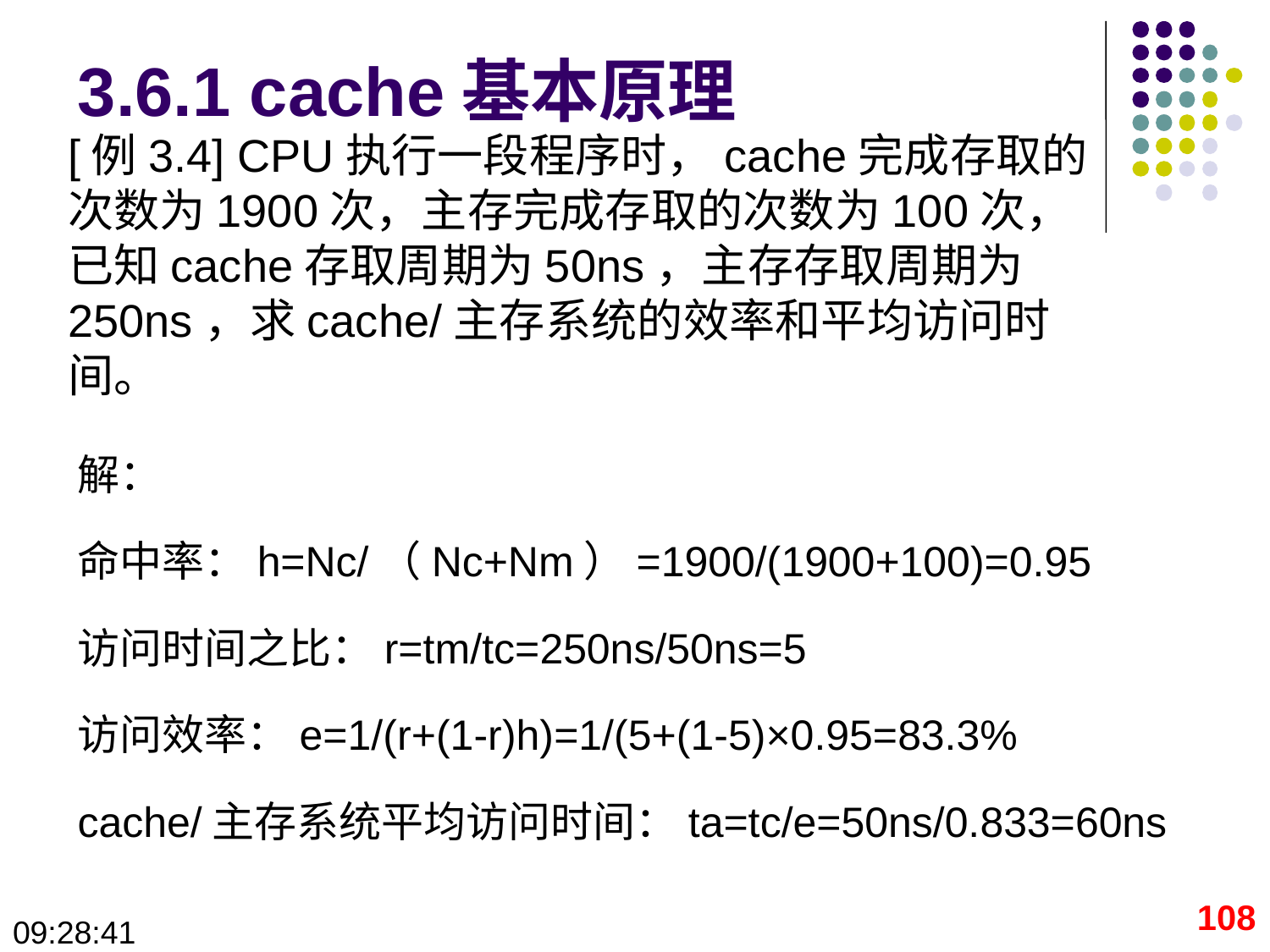

3.6.1 cache基本原理
# [例3.4] CPU执行一段程序时，cache完成存取的次数为1900次，主存完成存取的次数为100次，已知cache存取周期为50ns，主存存取周期为250ns，求cache/主存系统的效率和平均访问时间。
解：
命中率：h=Nc/（Nc+Nm）=1900/(1900+100)=0.95
访问时间之比：r=tm/tc=250ns/50ns=5
访问效率：e=1/(r+(1-r)h)=1/(5+(1-5)×0.95=83.3%
cache/主存系统平均访问时间：ta=tc/e=50ns/0.833=60ns
108
09:28:41